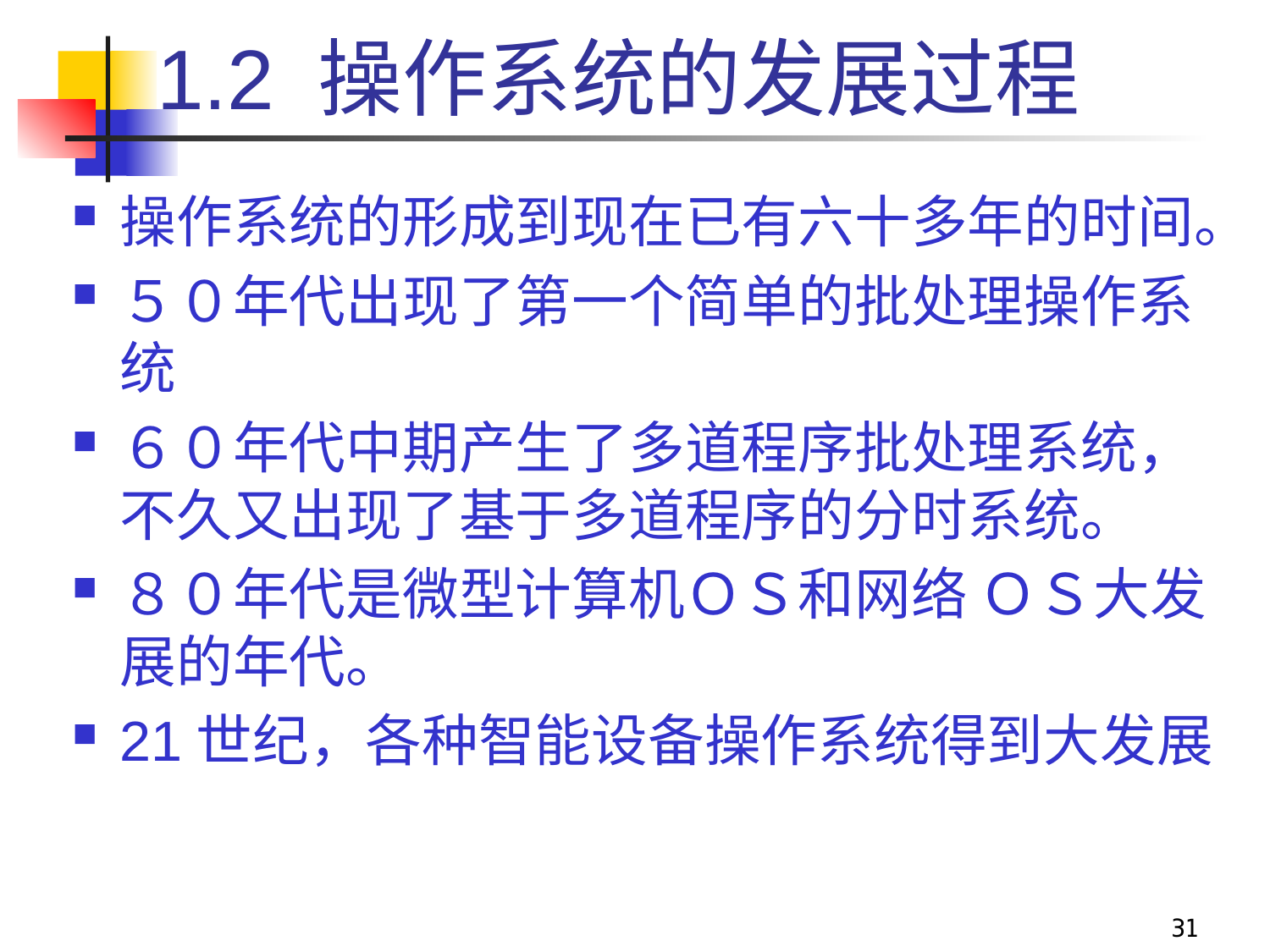

1.2 操作系统的发展过程
操作系统的形成到现在已有六十多年的时间。
５０年代出现了第一个简单的批处理操作系统
６０年代中期产生了多道程序批处理系统，不久又出现了基于多道程序的分时系统。
８０年代是微型计算机ＯＳ和网络 ＯＳ大发展的年代。
21世纪，各种智能设备操作系统得到大发展

31